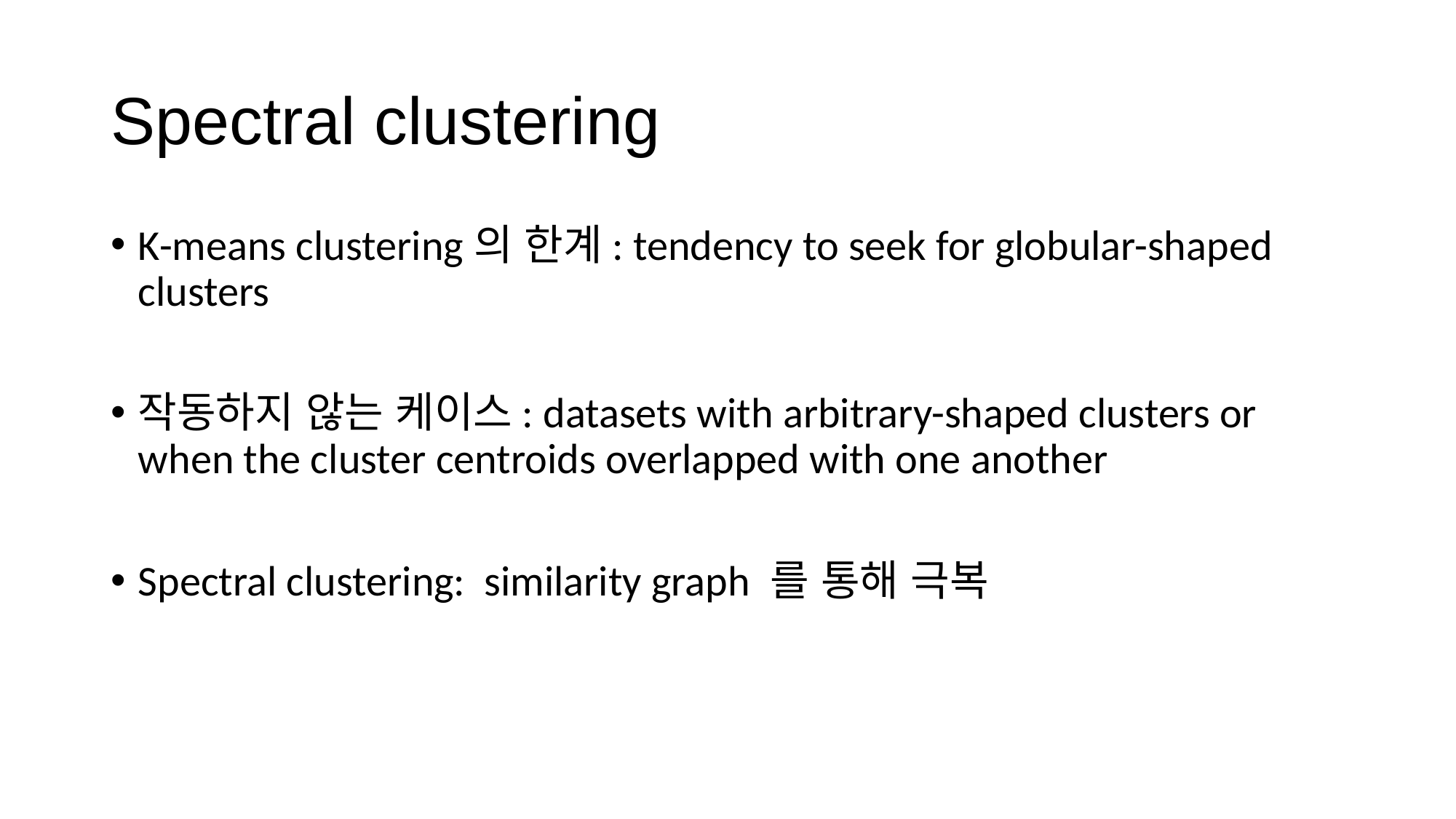

# Spectral clustering
K-means clustering의 한계: tendency to seek for globular-shaped clusters

작동하지 않는 케이스: datasets with arbitrary-shaped clusters or when the cluster centroids overlapped with one another

Spectral clustering:  similarity graph 를 통해 극복